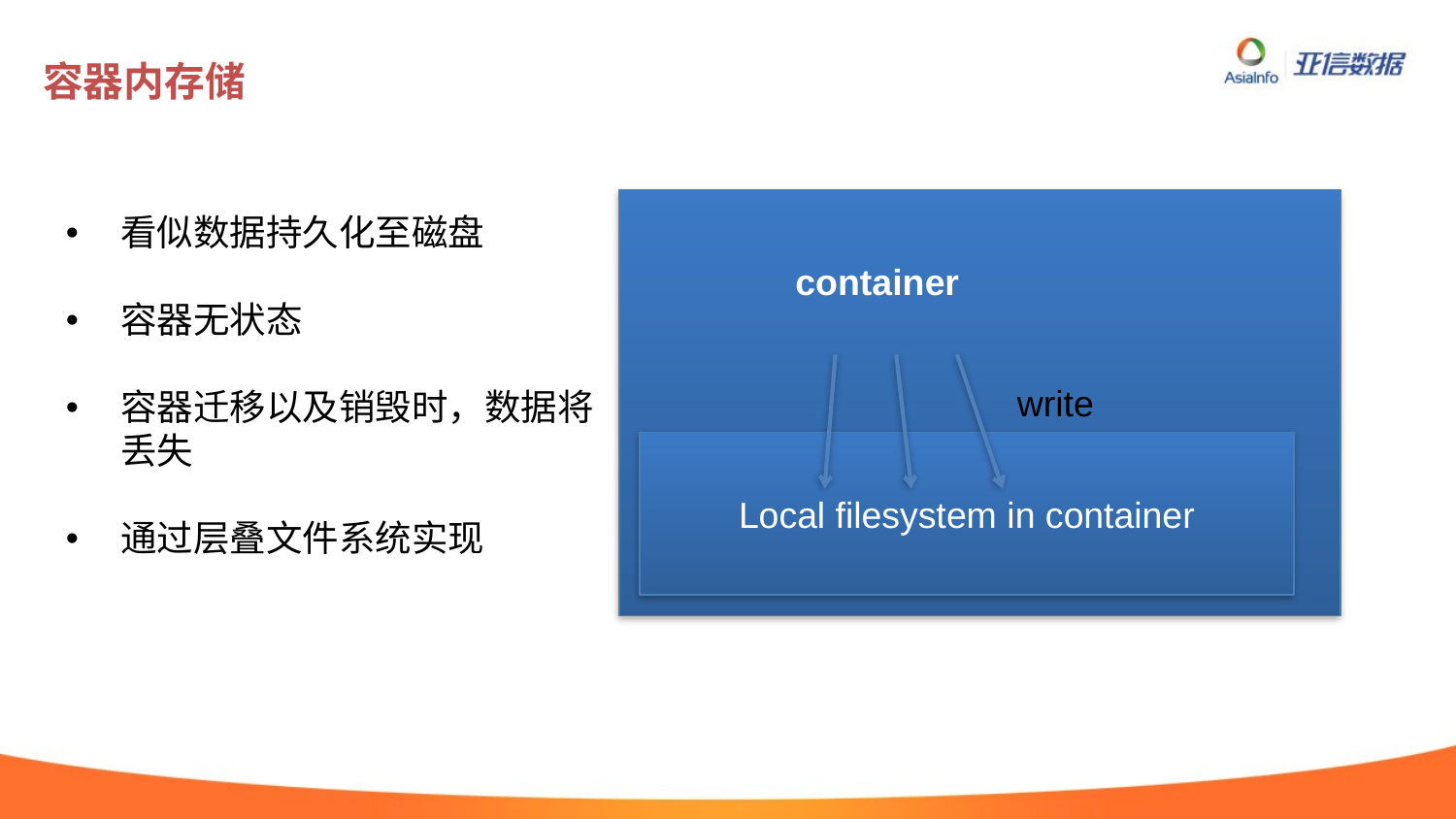

# 容器内存储

看似数据持久化至磁盘

容器无状态

容器迁移以及销毁时，数据将丢失

通过层叠文件系统实现
container
write
Local filesystem in container